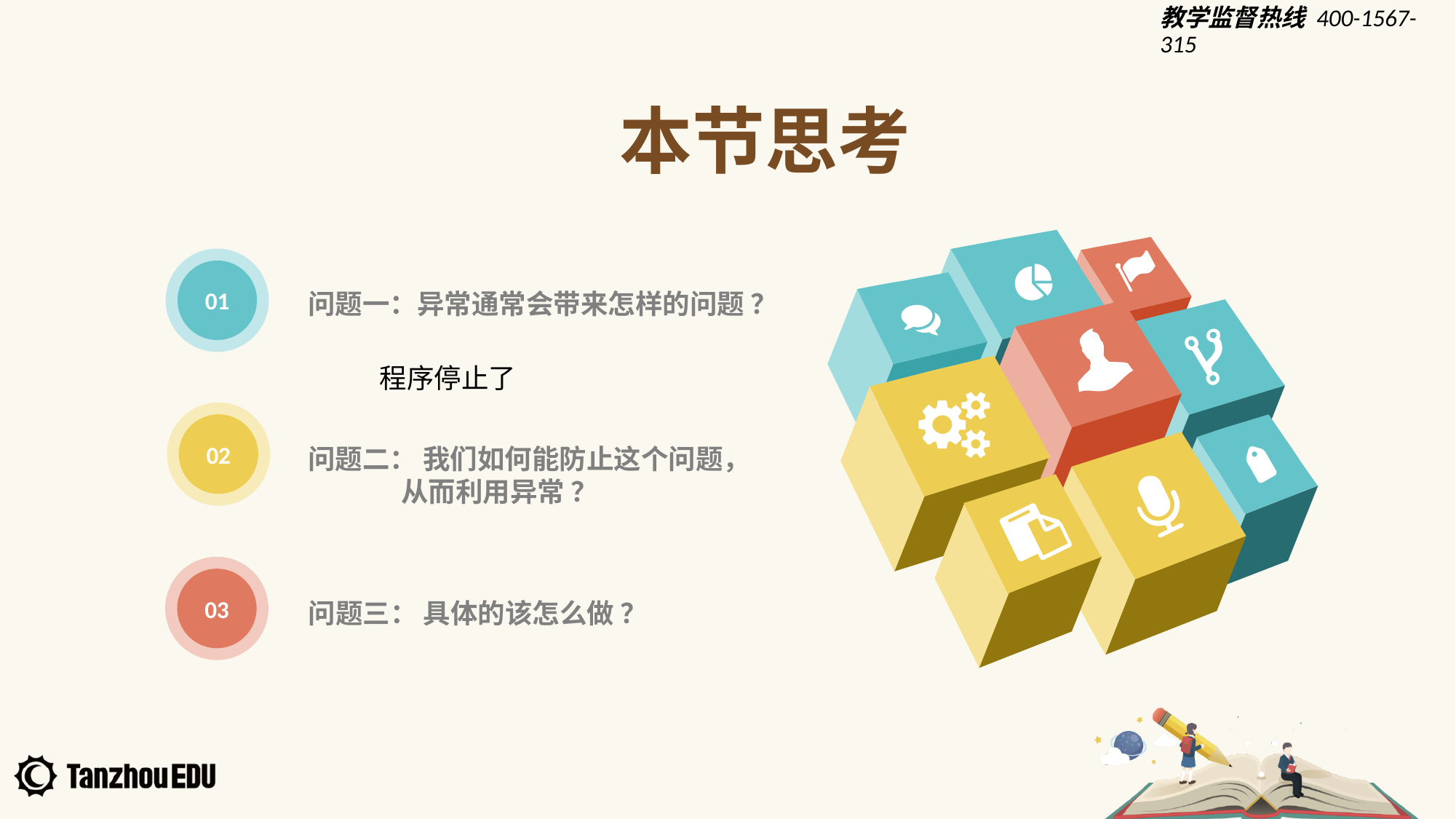

本节思考

01

问题一：异常通常会带来怎样的问题 ？

程序停止了

02

问题二： 我们如何能防止这个问题，
              从而利用异常 ？

03
问题三： 具体的该怎么做 ？